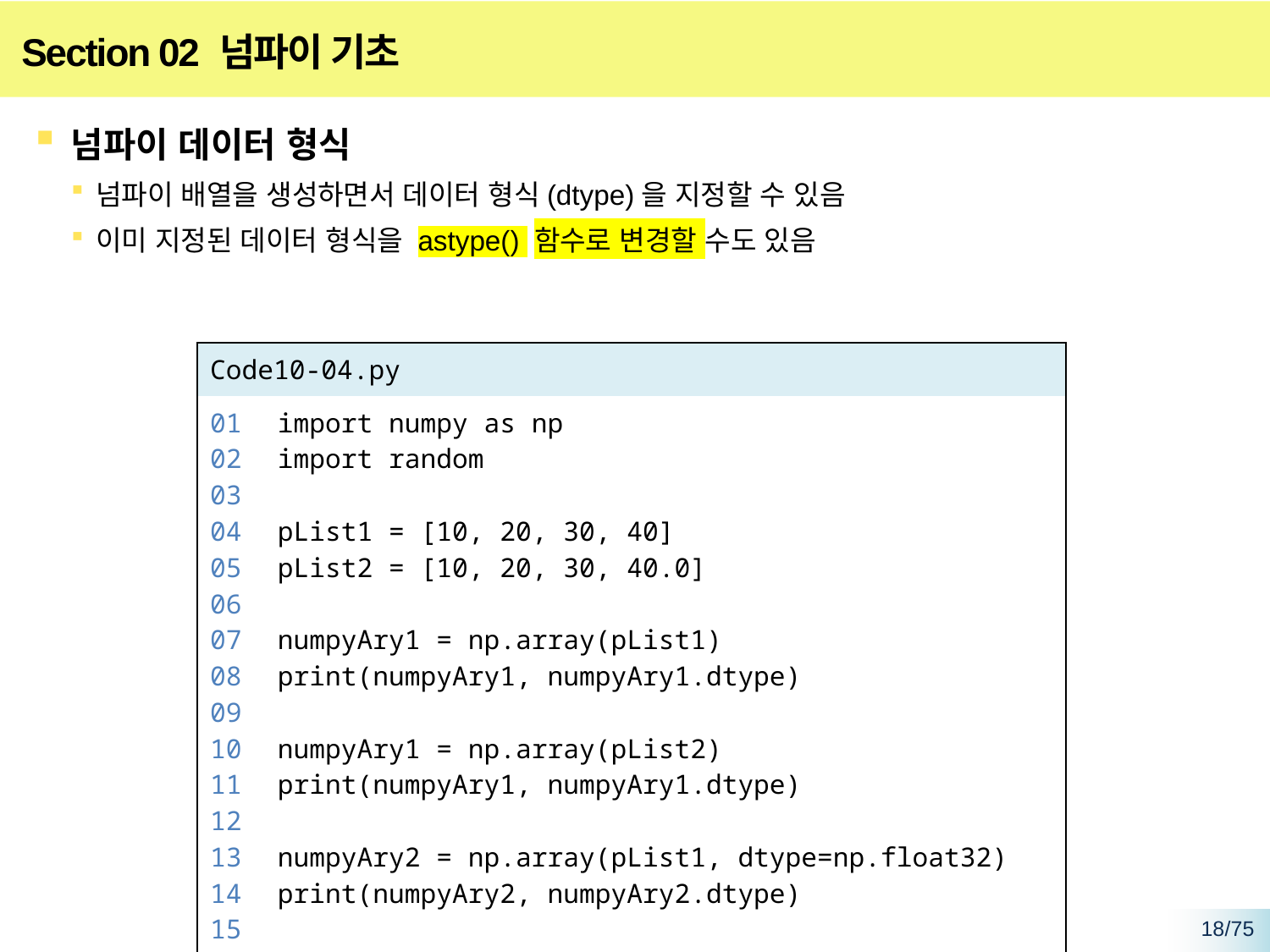

# Section 02 넘파이 기초
넘파이 데이터 형식
넘파이 배열을 생성하면서 데이터 형식(dtype)을 지정할 수 있음
이미 지정된 데이터 형식을 astype() 함수로 변경할 수도 있음
| Code10-04.py |  |
| --- | --- |
| 01 02 03 04 05 06 07 08 09 10 11 12 13 14 15 | import numpy as np import random pList1 = [10, 20, 30, 40] pList2 = [10, 20, 30, 40.0] numpyAry1 = np.array(pList1) print(numpyAry1, numpyAry1.dtype) numpyAry1 = np.array(pList2) print(numpyAry1, numpyAry1.dtype) numpyAry2 = np.array(pList1, dtype=np.float32) print(numpyAry2, numpyAry2.dtype) |